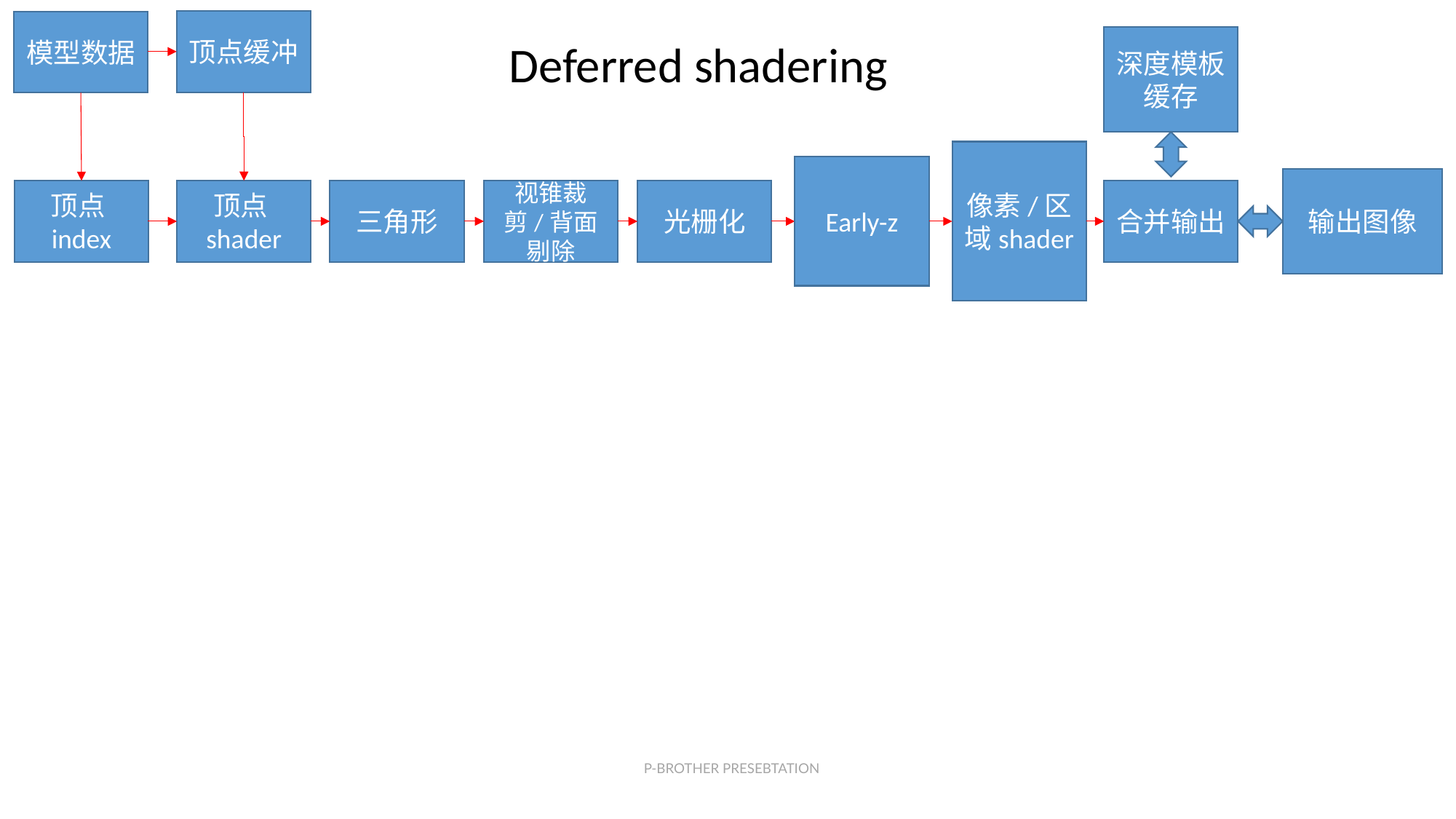

顶点缓冲
模型数据
深度模板缓存
Deferred shadering

像素/区域shader
Early-z
输出图像
顶点shader
三角形
视锥裁剪/背面剔除
光栅化
合并输出
顶点index